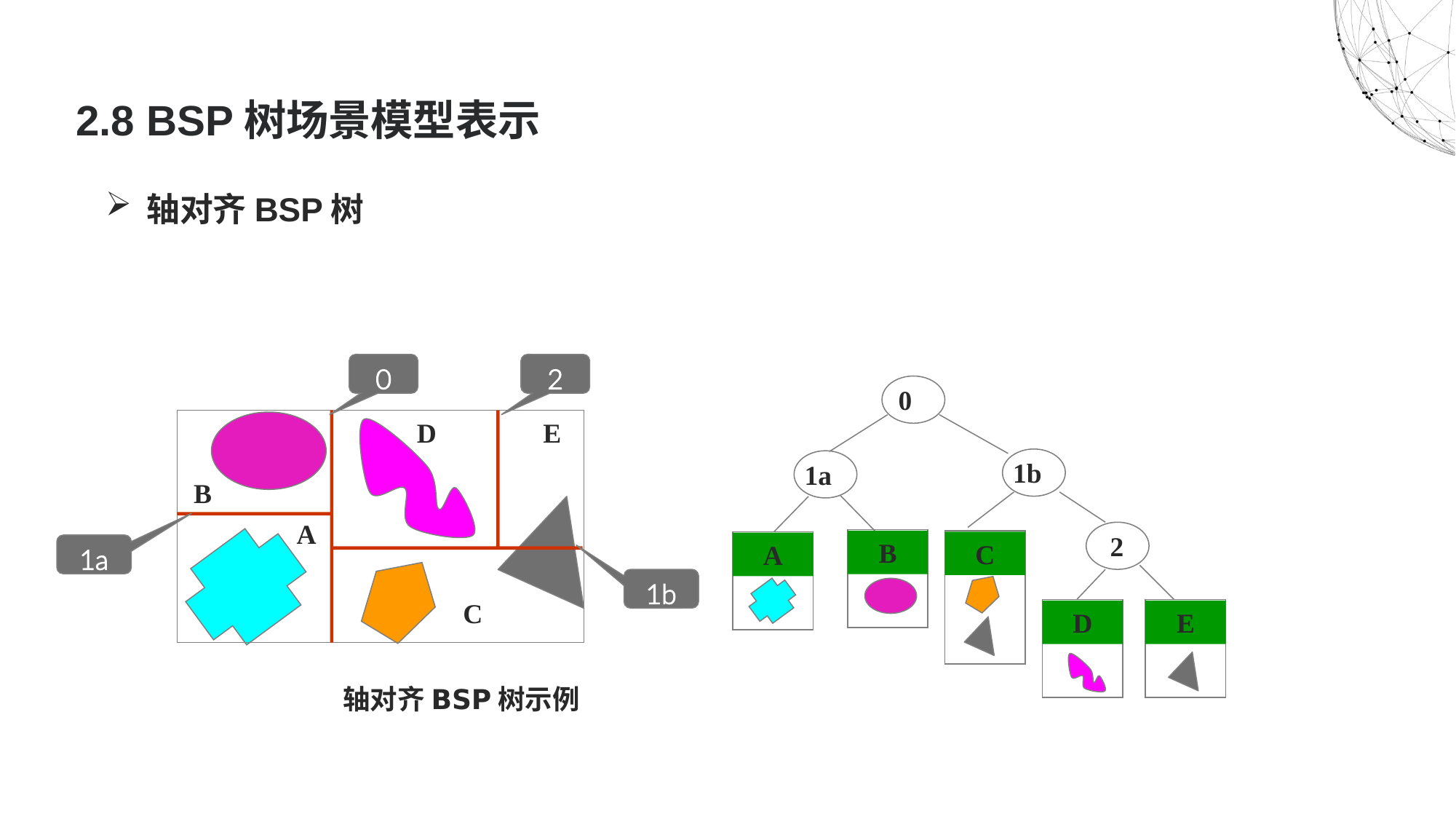

# 2.8 BSP树场景模型表示
轴对齐BSP树

0
2

0

D

E

1b

1a
B

A

2

B

C

A

1a

1b

C

D

E

轴对齐BSP树示例